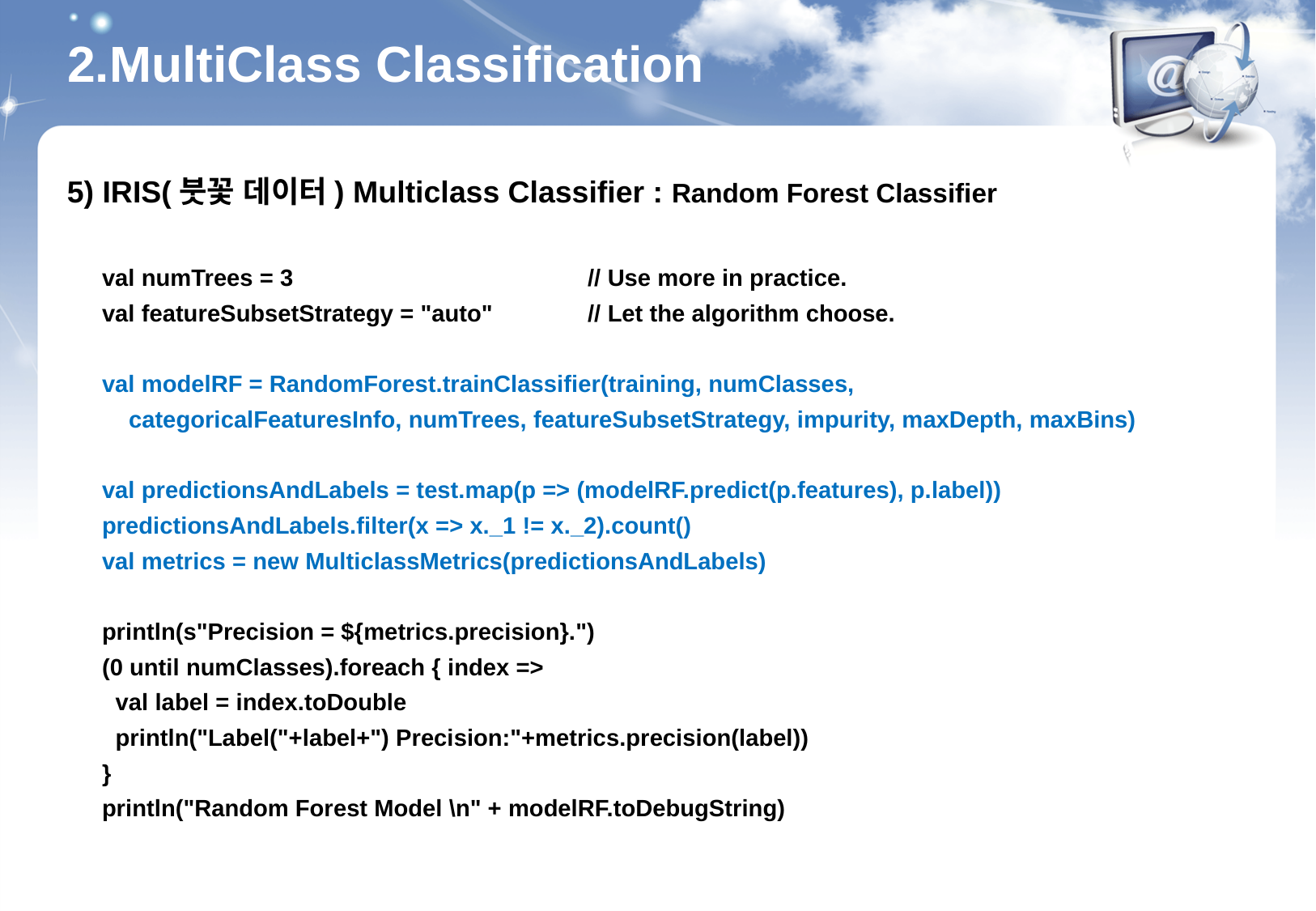

2.MultiClass Classification
5) IRIS(붓꽃 데이터) Multiclass Classifier : Random Forest Classifier

val numTrees = 3 			// Use more in practice.
val featureSubsetStrategy = "auto" 	// Let the algorithm choose.

val modelRF = RandomForest.trainClassifier(training, numClasses,
    categoricalFeaturesInfo, numTrees, featureSubsetStrategy, impurity, maxDepth, maxBins)

val predictionsAndLabels = test.map(p => (modelRF.predict(p.features), p.label))
predictionsAndLabels.filter(x => x._1 != x._2).count()
val metrics = new MulticlassMetrics(predictionsAndLabels)

println(s"Precision = ${metrics.precision}.")
(0 until numClasses).foreach { index =>
  val label = index.toDouble
  println("Label("+label+") Precision:"+metrics.precision(label))
}
println("Random Forest Model \n" + modelRF.toDebugString)